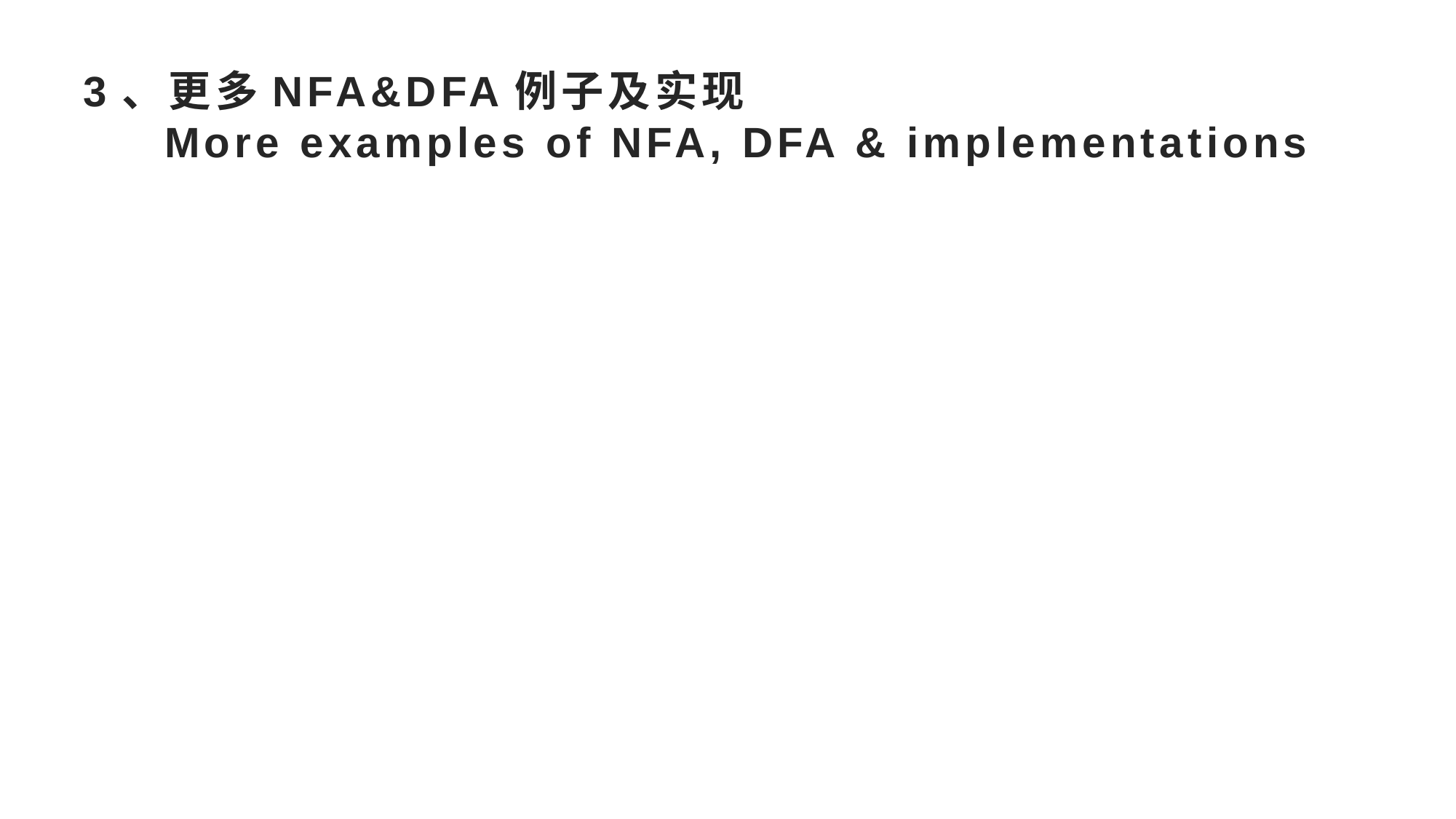

# 3、更多NFA&DFA例子及实现 More examples of NFA, DFA & implementations

54